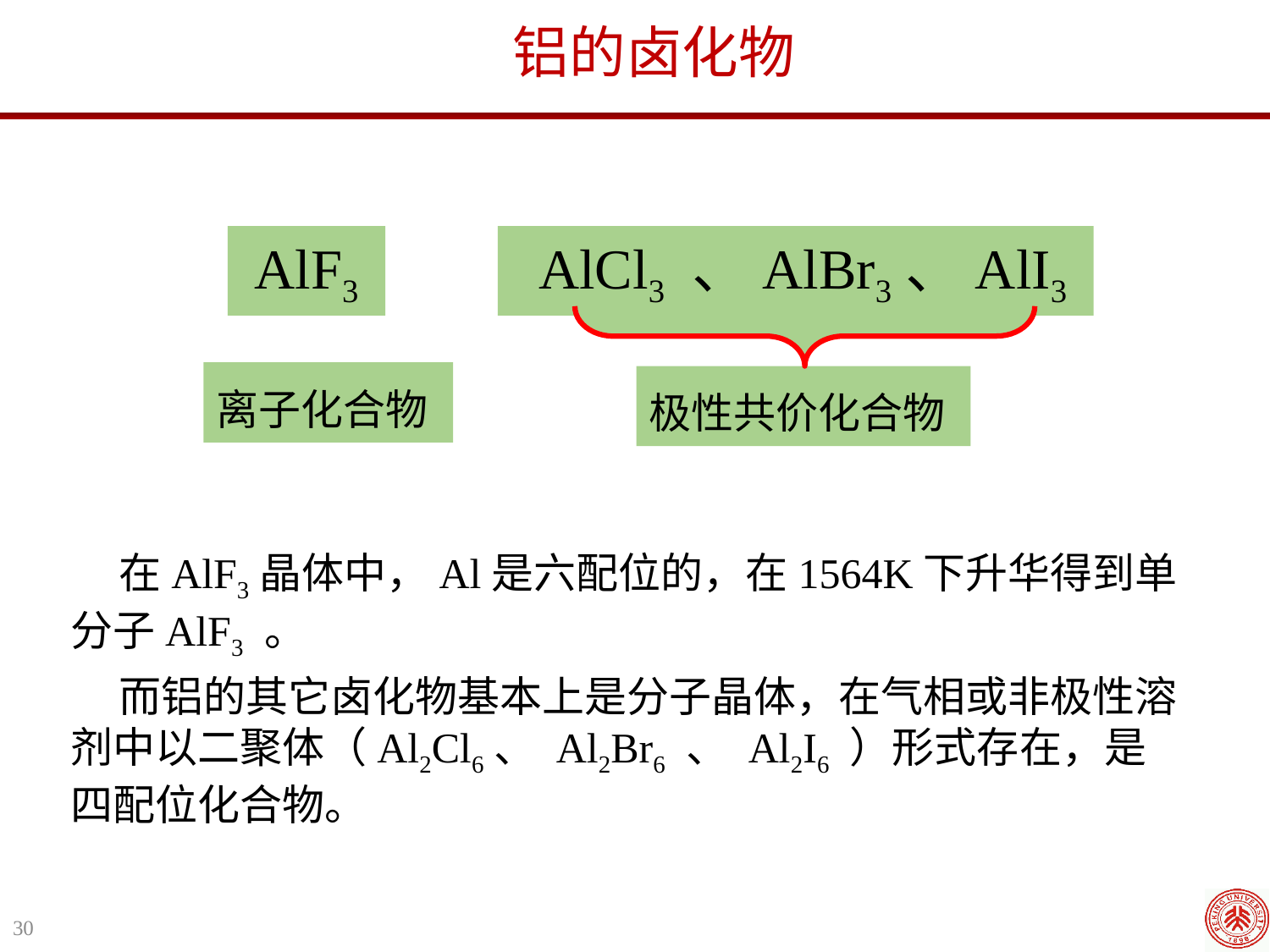

铝的卤化物

 AlF3
离子化合物

  AlCl3 、AlBr3、AlI3
极性共价化合物
    在AlF3晶体中，Al是六配位的，在1564K下升华得到单分子AlF3 。
    而铝的其它卤化物基本上是分子晶体，在气相或非极性溶剂中以二聚体（Al2Cl6、 Al2Br6 、 Al2I6 ）形式存在，是四配位化合物。
30